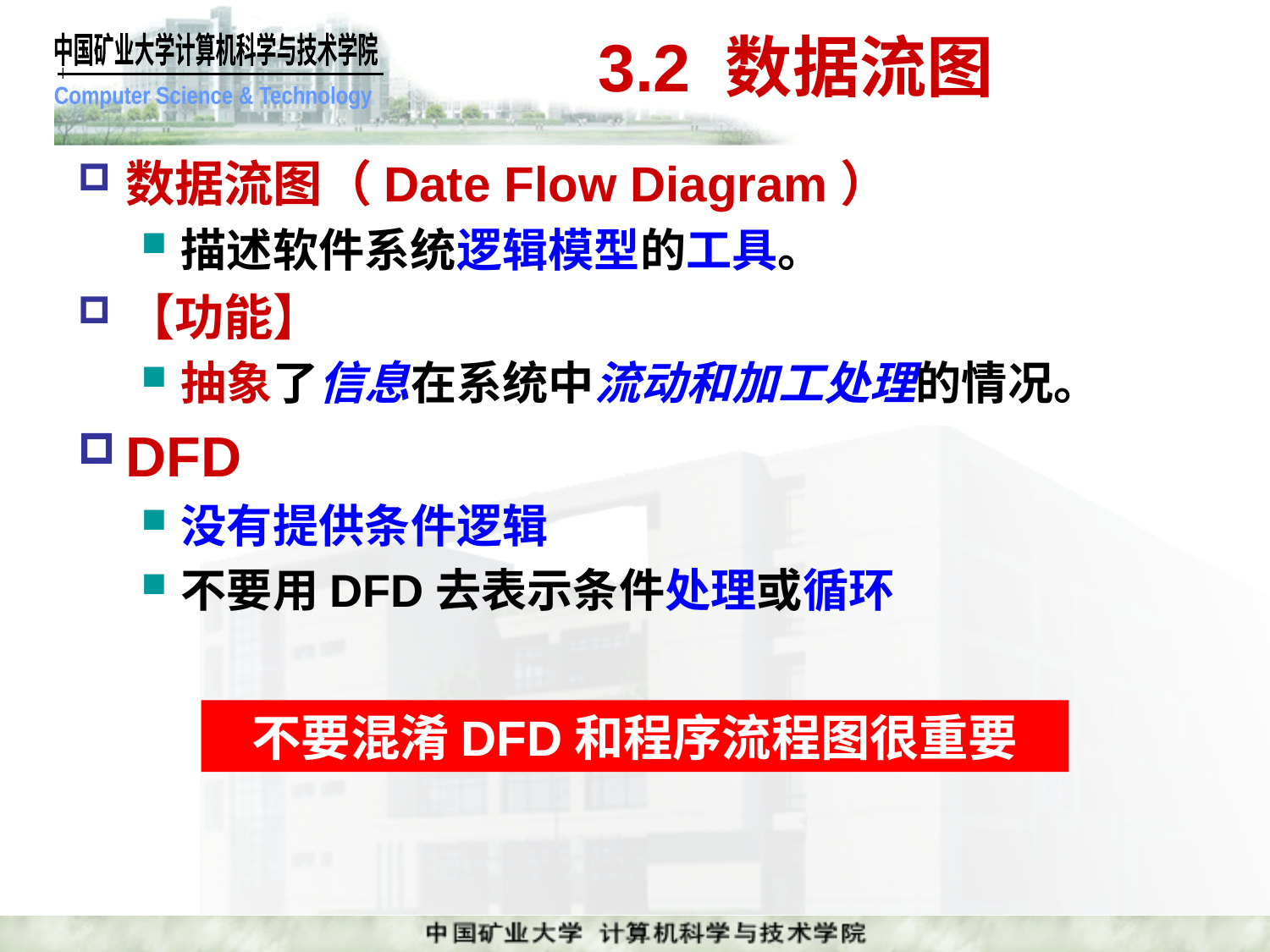

# 3.2 数据流图
数据流图（Date Flow Diagram）
描述软件系统逻辑模型的工具。
【功能】
抽象了信息在系统中流动和加工处理的情况。
DFD
没有提供条件逻辑
不要用DFD去表示条件处理或循环
不要混淆DFD和程序流程图很重要
41